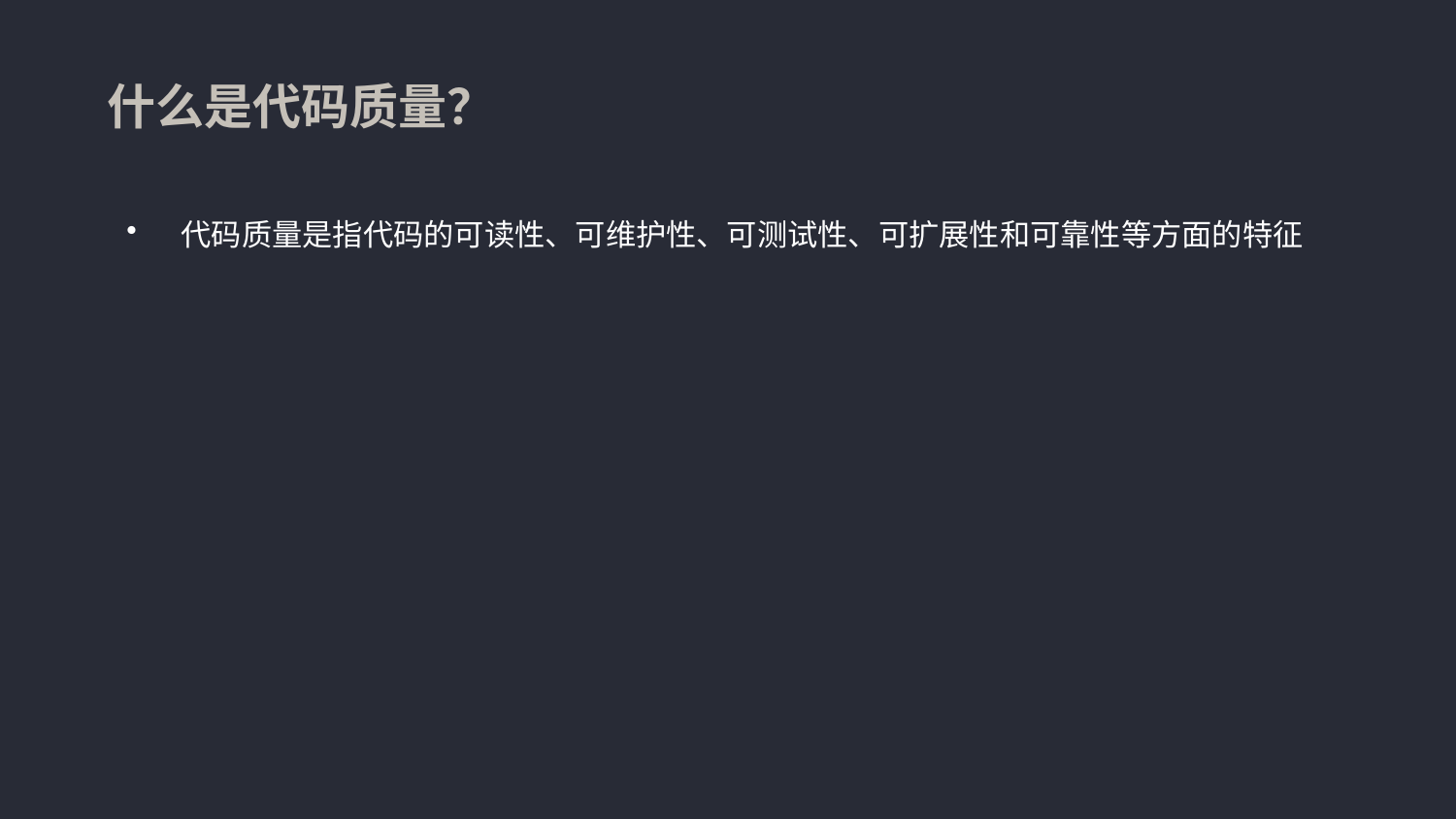

什么是代码质量？
代码质量是指代码的可读性、可维护性、可测试性、可扩展性和可靠性等方面的特征